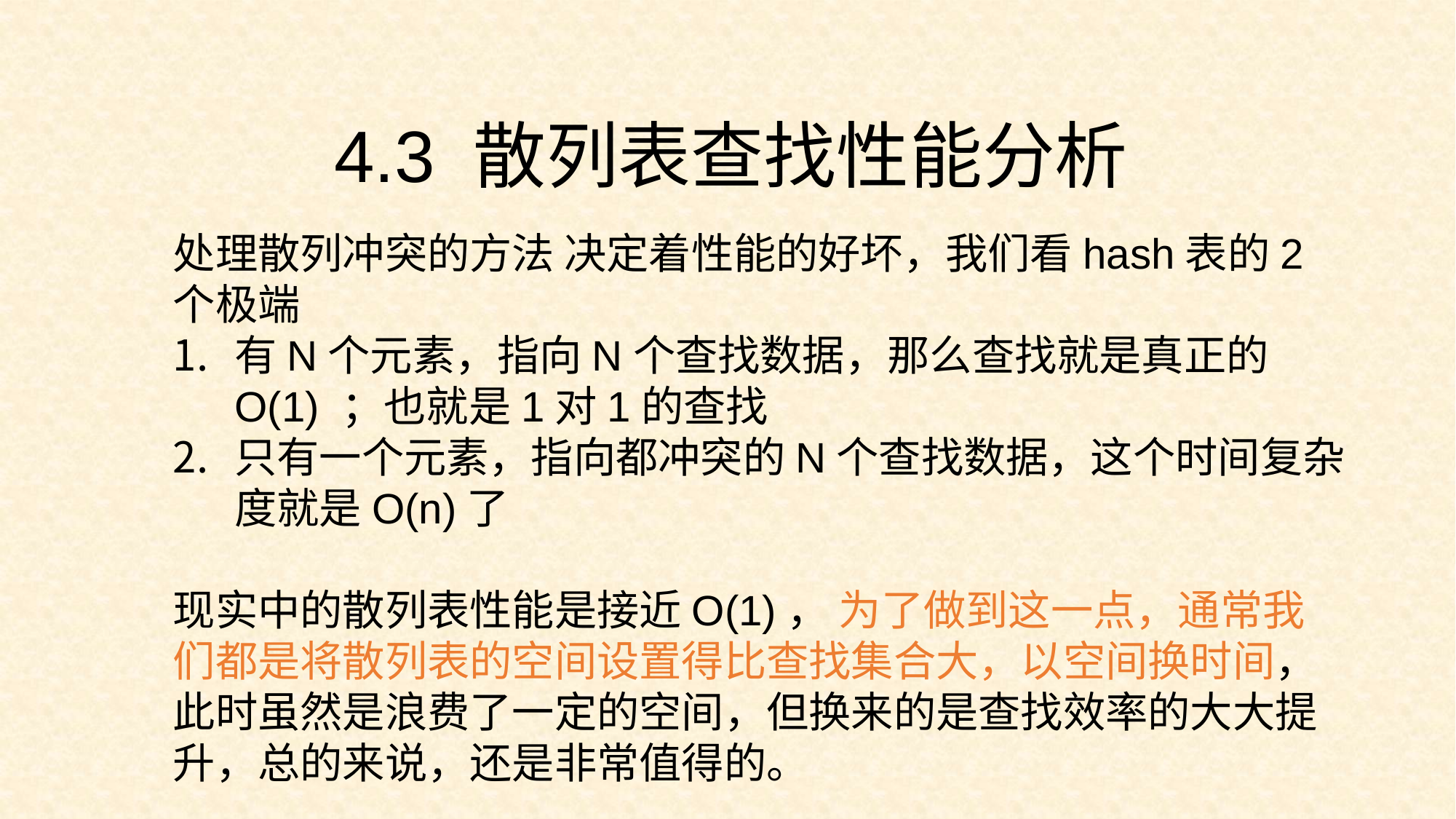

4.3 散列表查找性能分析
处理散列冲突的方法 决定着性能的好坏，我们看hash表的2个极端
有N个元素，指向N个查找数据，那么查找就是真正的O(1) ；也就是1对1的查找
只有一个元素，指向都冲突的N个查找数据，这个时间复杂度就是O(n)了

现实中的散列表性能是接近O(1)， 为了做到这一点，通常我们都是将散列表的空间设置得比查找集合大，以空间换时间，此时虽然是浪费了一定的空间，但换来的是查找效率的大大提升，总的来说，还是非常值得的。